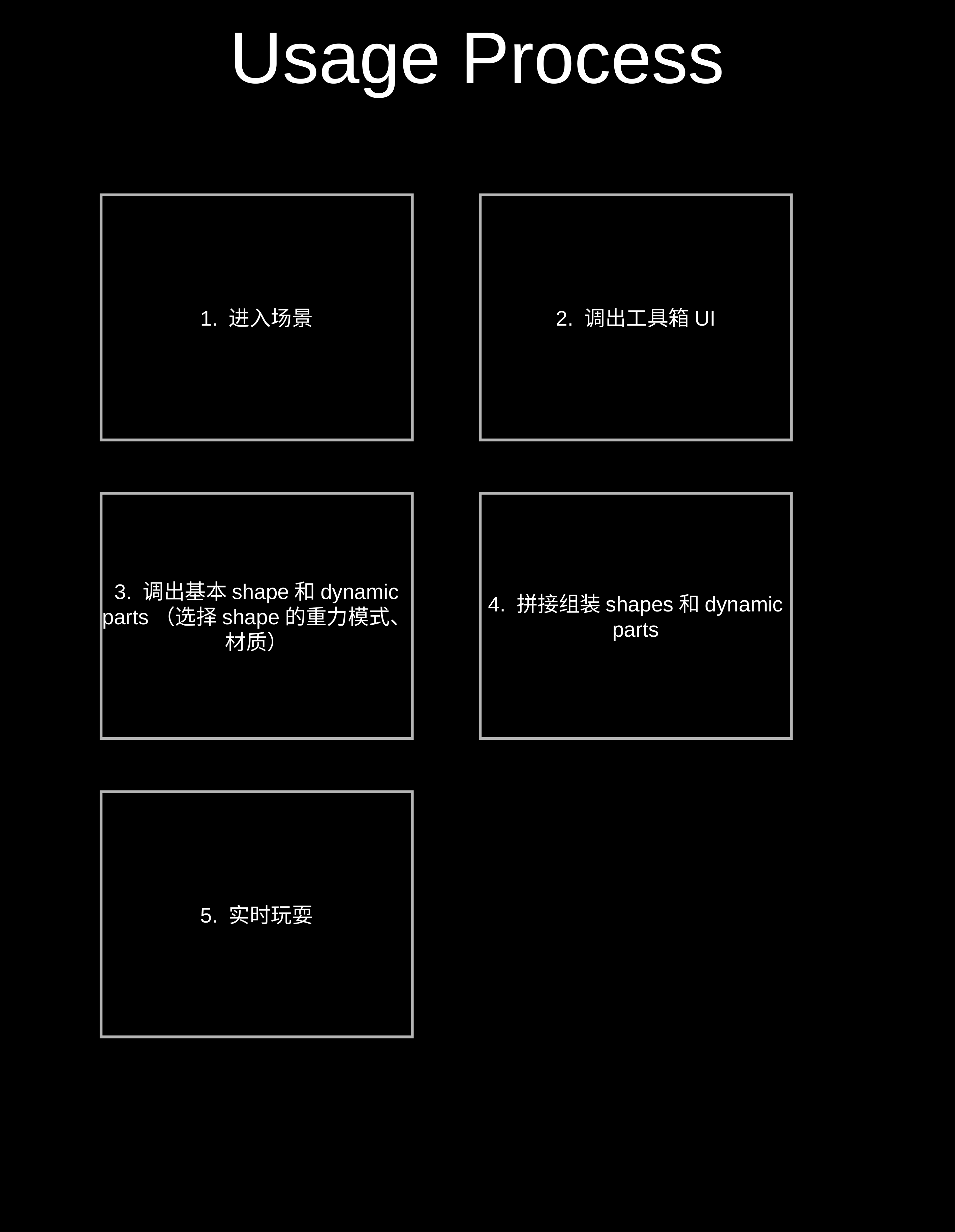

# Usage Process
1. 进入场景
2. 调出工具箱UI
3. 调出基本shape和dynamic parts（选择shape的重力模式、材质）
4. 拼接组装shapes和dynamic parts
5. 实时玩耍